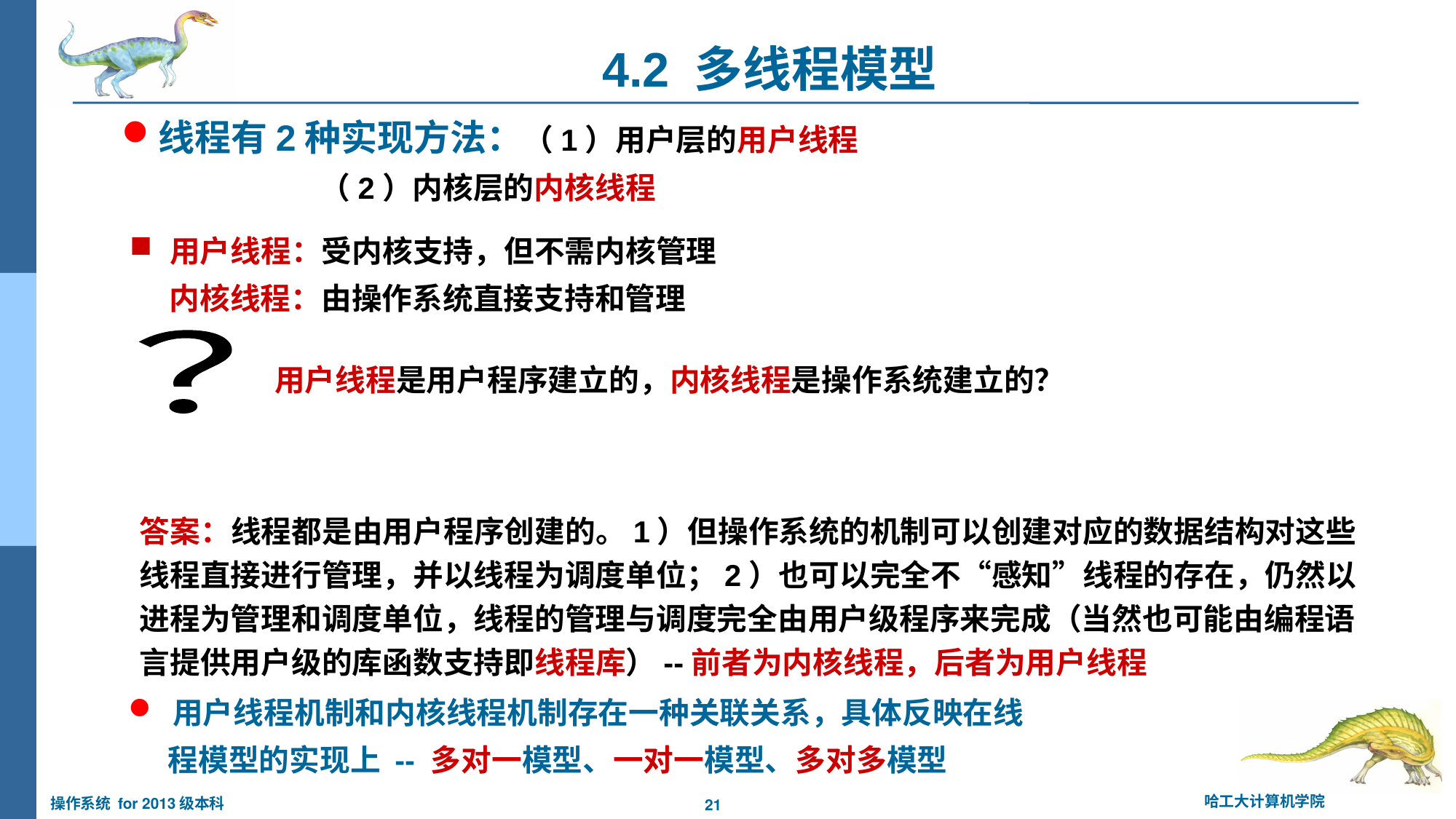

4.2 多线程模型
# 线程有2种实现方法：（1）用户层的用户线程 （2）内核层的内核线程
 用户线程：受内核支持，但不需内核管理
  内核线程：由操作系统直接支持和管理
用户线程是用户程序建立的，内核线程是操作系统建立的？
？
答案：线程都是由用户程序创建的。1）但操作系统的机制可以创建对应的数据结构对这些线程直接进行管理，并以线程为调度单位；2）也可以完全不“感知”线程的存在，仍然以进程为管理和调度单位，线程的管理与调度完全由用户级程序来完成（当然也可能由编程语言提供用户级的库函数支持即线程库）--前者为内核线程，后者为用户线程
 用户线程机制和内核线程机制存在一种关联关系，具体反映在线
  程模型的实现上 -- 多对一模型、一对一模型、多对多模型